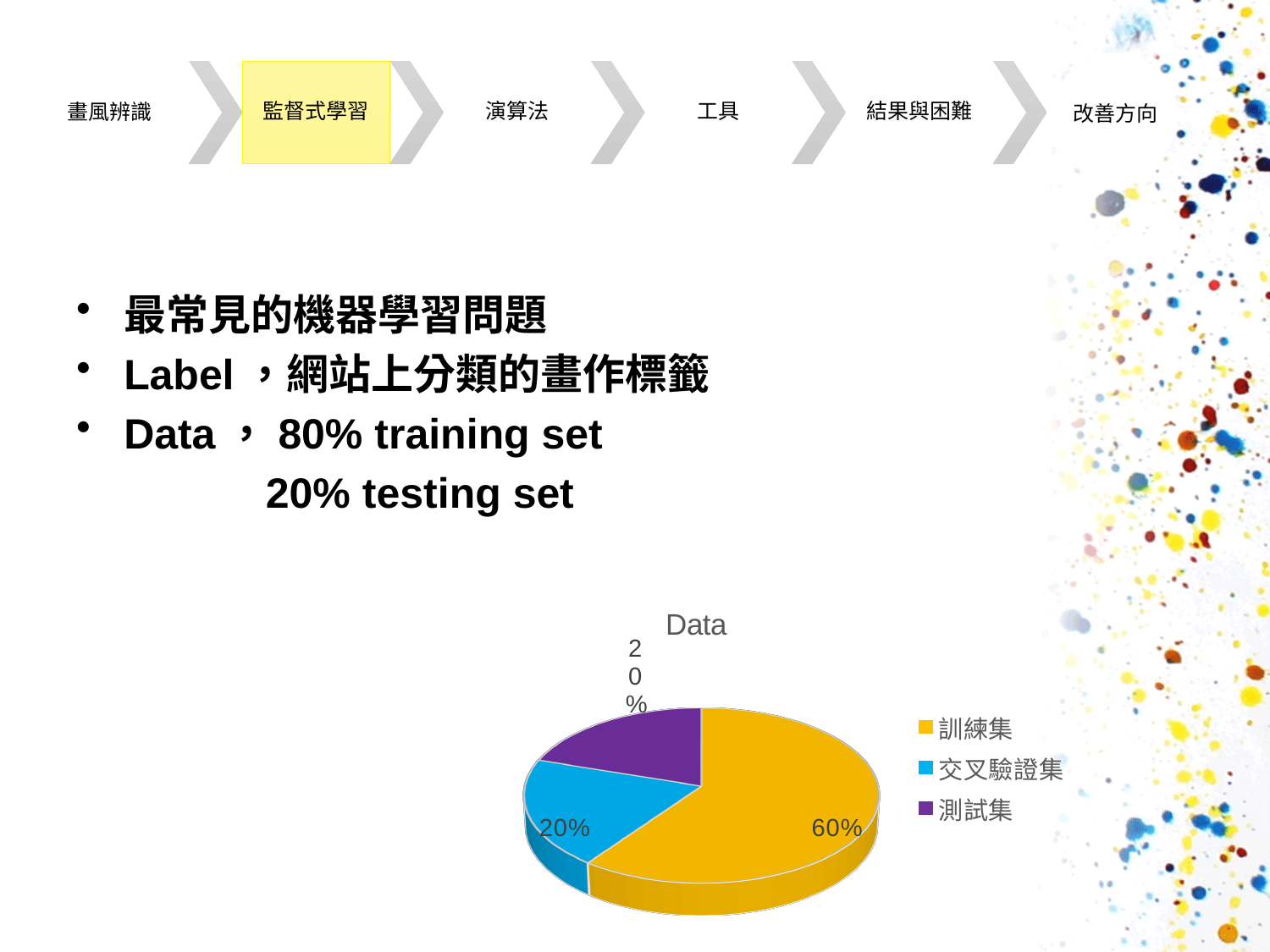

畫風辨識
監督式學習
演算法
工具
結果與困難
改善方向
最常見的機器學習問題
Label，網站上分類的畫作標籤
Data，80% training set
                20% testing set

[unsupported chart]